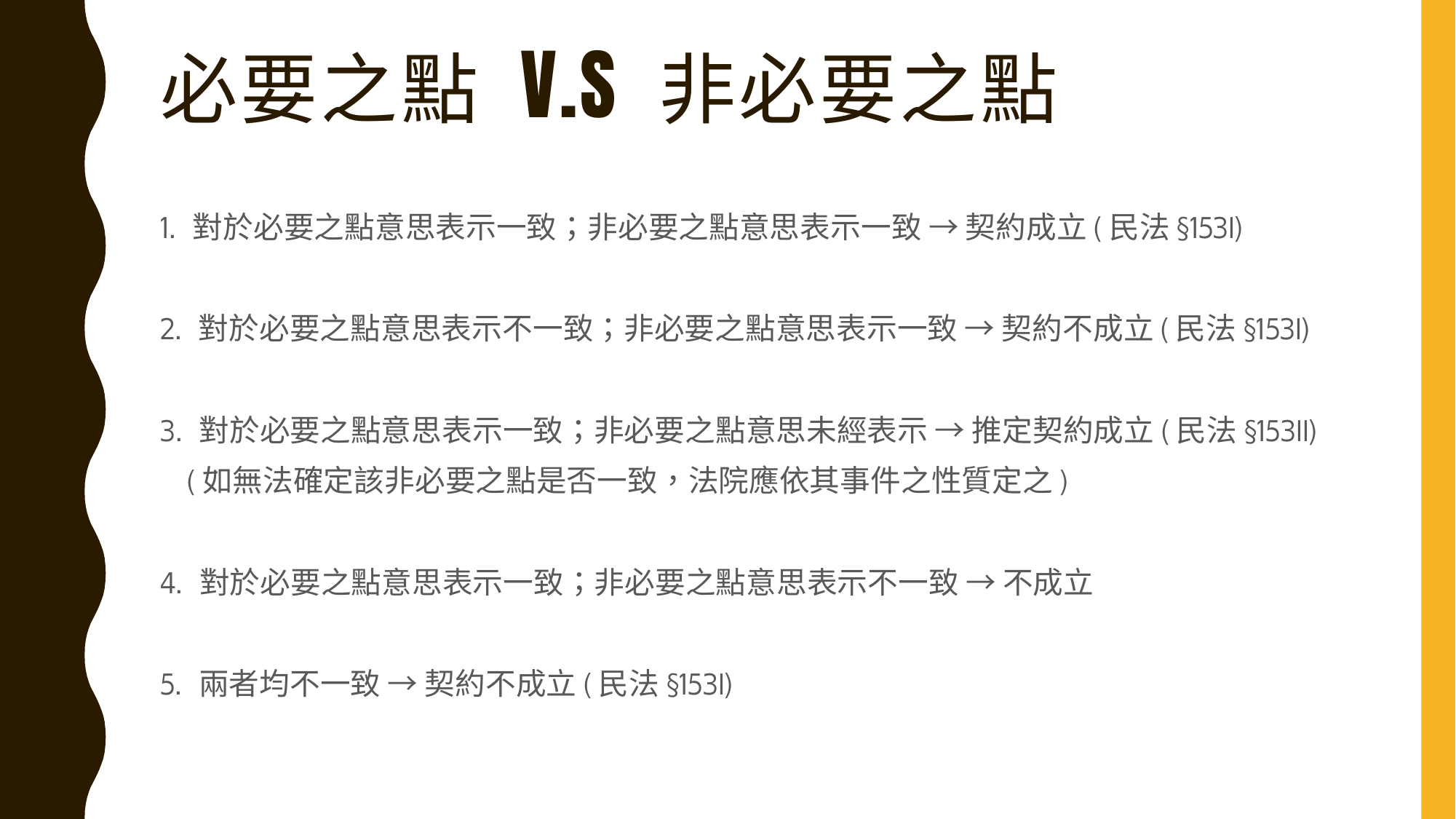

# 必要之點 V.S 非必要之點
1. 對於必要之點意思表示一致；非必要之點意思表示一致 → 契約成立(民法§153I)

2. 對於必要之點意思表示不一致；非必要之點意思表示一致 → 契約不成立(民法§153I)

3. 對於必要之點意思表示一致；非必要之點意思未經表示 → 推定契約成立(民法§153II)
   (如無法確定該非必要之點是否一致，法院應依其事件之性質定之)

4. 對於必要之點意思表示一致；非必要之點意思表示不一致 → 不成立

5. 兩者均不一致 → 契約不成立(民法§153I)